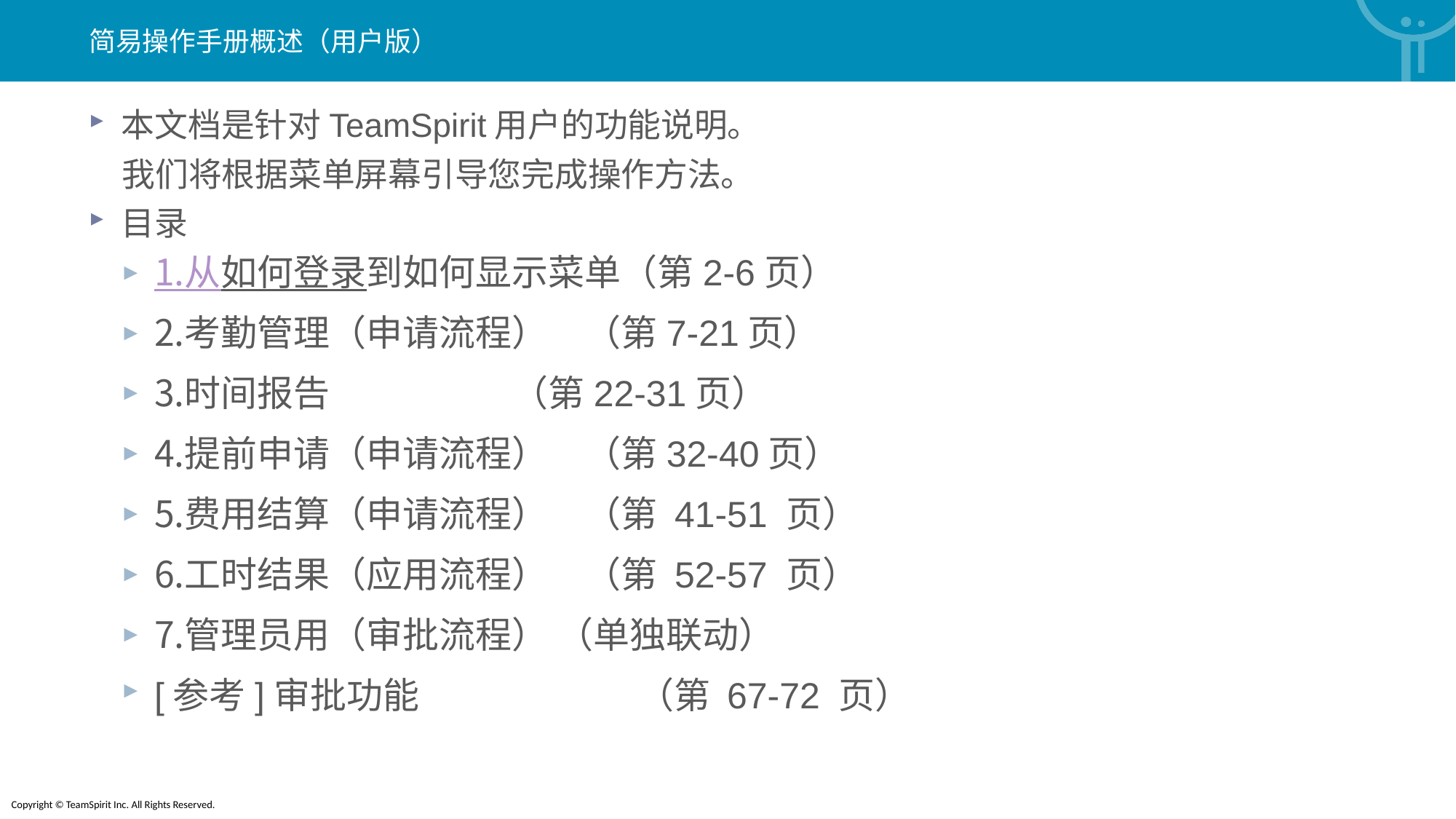

简易操作手册概述（用户版）
本文档是针对TeamSpirit用户的功能说明。
　我们将根据菜单屏幕引导您完成操作方法。
目录
1.从如何登录到如何显示菜单（第2-6页）
2.考勤管理（申请流程）　（第7-21页）
3.时间报告　　　　　（第22-31页）
4.提前申请（申请流程）　（第32-40页）
5.费用结算（申请流程）　（第 41-51 页）
6.工时结果（应用流程）　（第 52-57 页）
7.管理员用（审批流程） （单独联动）
[参考]审批功能　　　　　　（第 67-72 页）

2